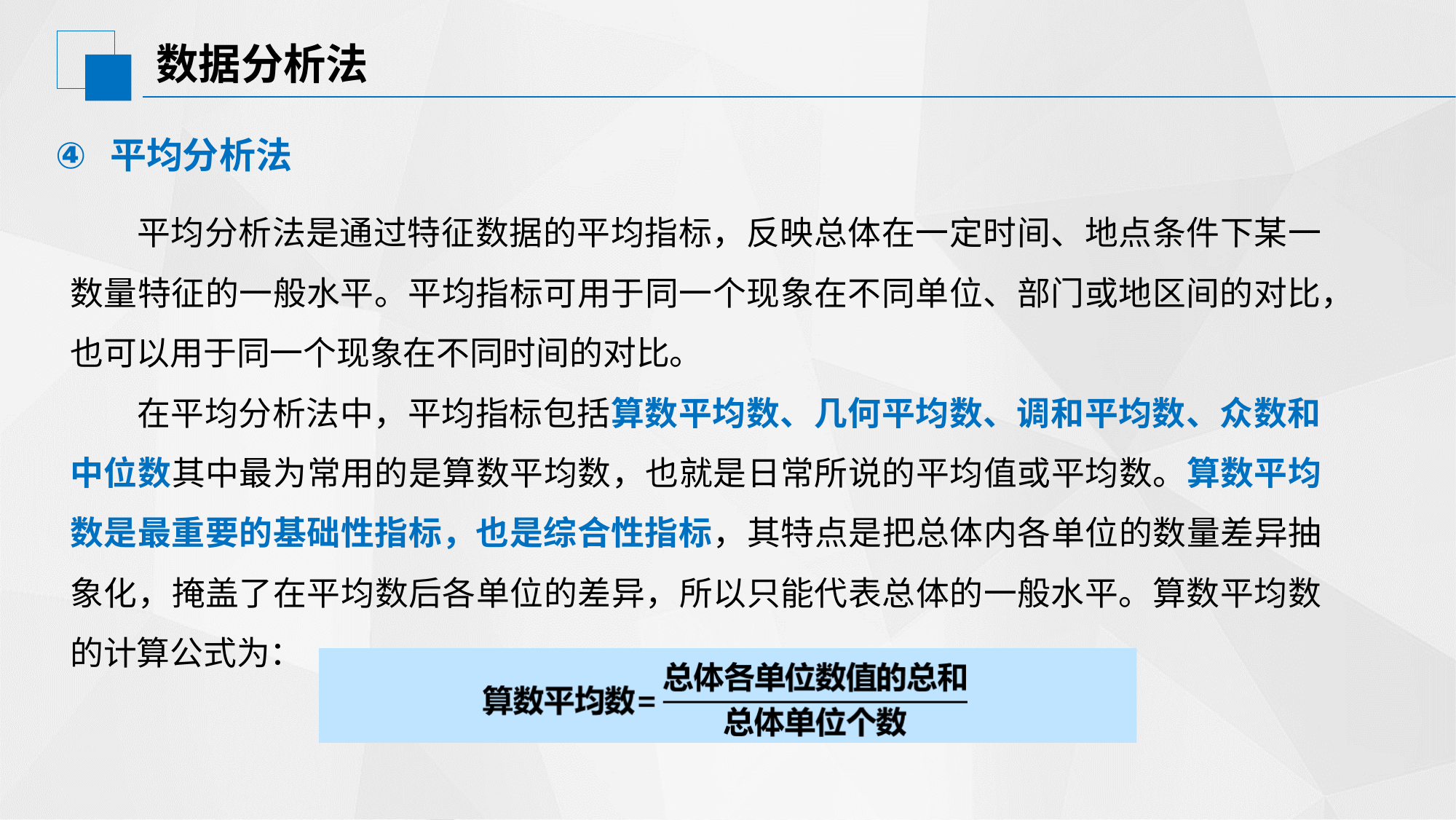

# 数据分析法
平均分析法
平均分析法是通过特征数据的平均指标，反映总体在一定时间、地点条件下某一数量特征的一般水平。平均指标可用于同一个现象在不同单位、部门或地区间的对比，也可以用于同一个现象在不同时间的对比。
在平均分析法中，平均指标包括算数平均数、几何平均数、调和平均数、众数和中位数其中最为常用的是算数平均数，也就是日常所说的平均值或平均数。算数平均数是最重要的基础性指标，也是综合性指标，其特点是把总体内各单位的数量差异抽象化，掩盖了在平均数后各单位的差异，所以只能代表总体的一般水平。算数平均数的计算公式为：